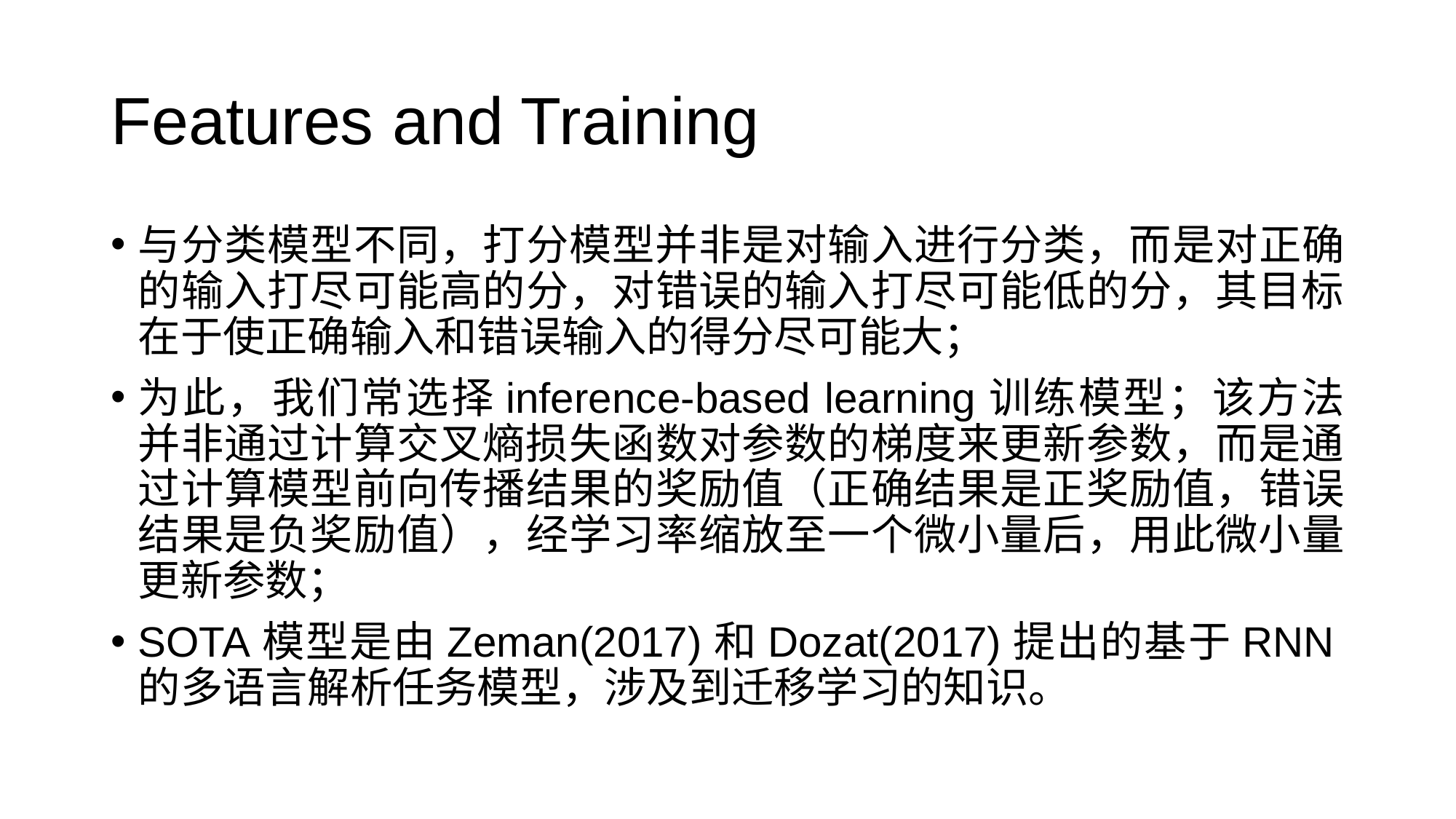

# Features and Training
与分类模型不同，打分模型并非是对输入进行分类，而是对正确的输入打尽可能高的分，对错误的输入打尽可能低的分，其目标在于使正确输入和错误输入的得分尽可能大；
为此，我们常选择inference-based learning训练模型；该方法并非通过计算交叉熵损失函数对参数的梯度来更新参数，而是通过计算模型前向传播结果的奖励值（正确结果是正奖励值，错误结果是负奖励值），经学习率缩放至一个微小量后，用此微小量更新参数；
SOTA模型是由Zeman(2017)和Dozat(2017)提出的基于RNN的多语言解析任务模型，涉及到迁移学习的知识。